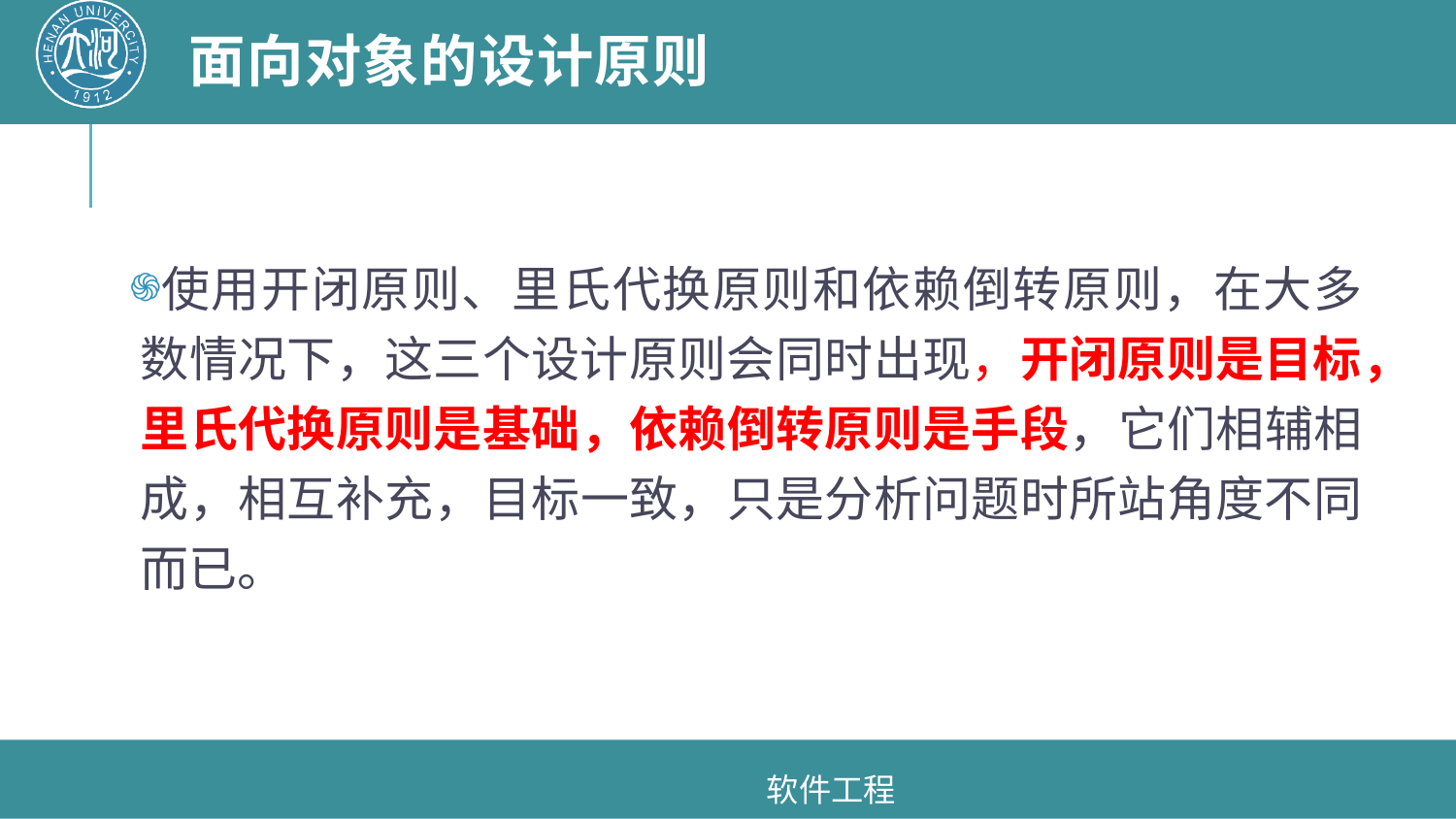

# 面向对象的设计原则
使用开闭原则、里氏代换原则和依赖倒转原则，在大多数情况下，这三个设计原则会同时出现，开闭原则是目标，里氏代换原则是基础，依赖倒转原则是手段，它们相辅相成，相互补充，目标一致，只是分析问题时所站角度不同而已。

软件工程
205